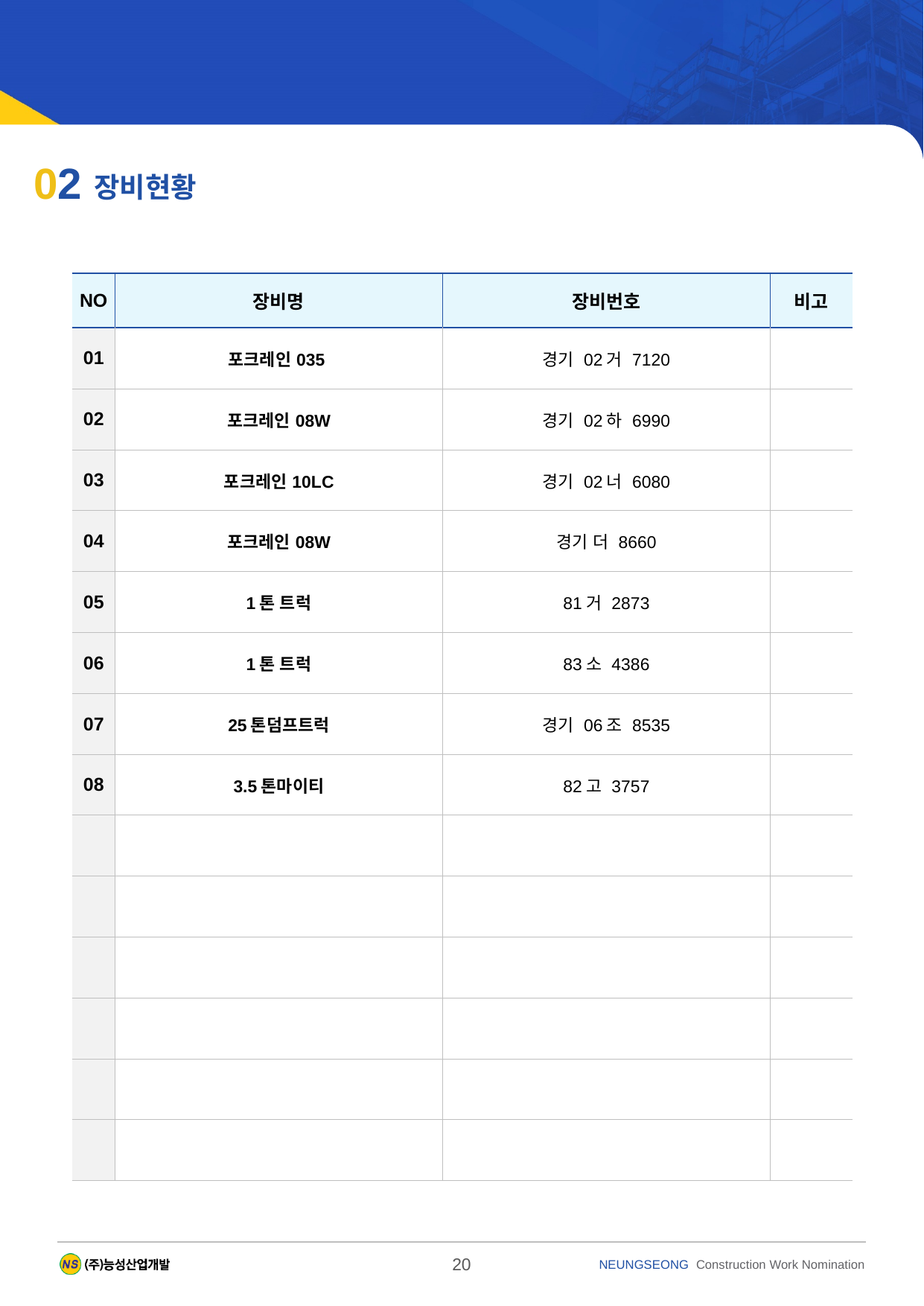

02
장비현황
| NO | 장비명 | 장비번호 | 비고 |
| --- | --- | --- | --- |
| 01 | 포크레인035 | 경기 02거 7120 |  |
| 02 | 포크레인08W | 경기 02하 6990 |  |
| 03 | 포크레인10LC | 경기 02너 6080 |  |
| 04 | 포크레인08W | 경기 더 8660 |  |
| 05 | 1톤 트럭 | 81거 2873 |  |
| 06 | 1톤 트럭 | 83소 4386 |  |
| 07 | 25톤덤프트럭 | 경기 06조 8535 |  |
| 08 | 3.5톤마이티 | 82고 3757 |  |
|  |  |  |  |
|  |  |  |  |
|  |  |  |  |
|  |  |  |  |
|  |  |  |  |
|  |  |  |  |